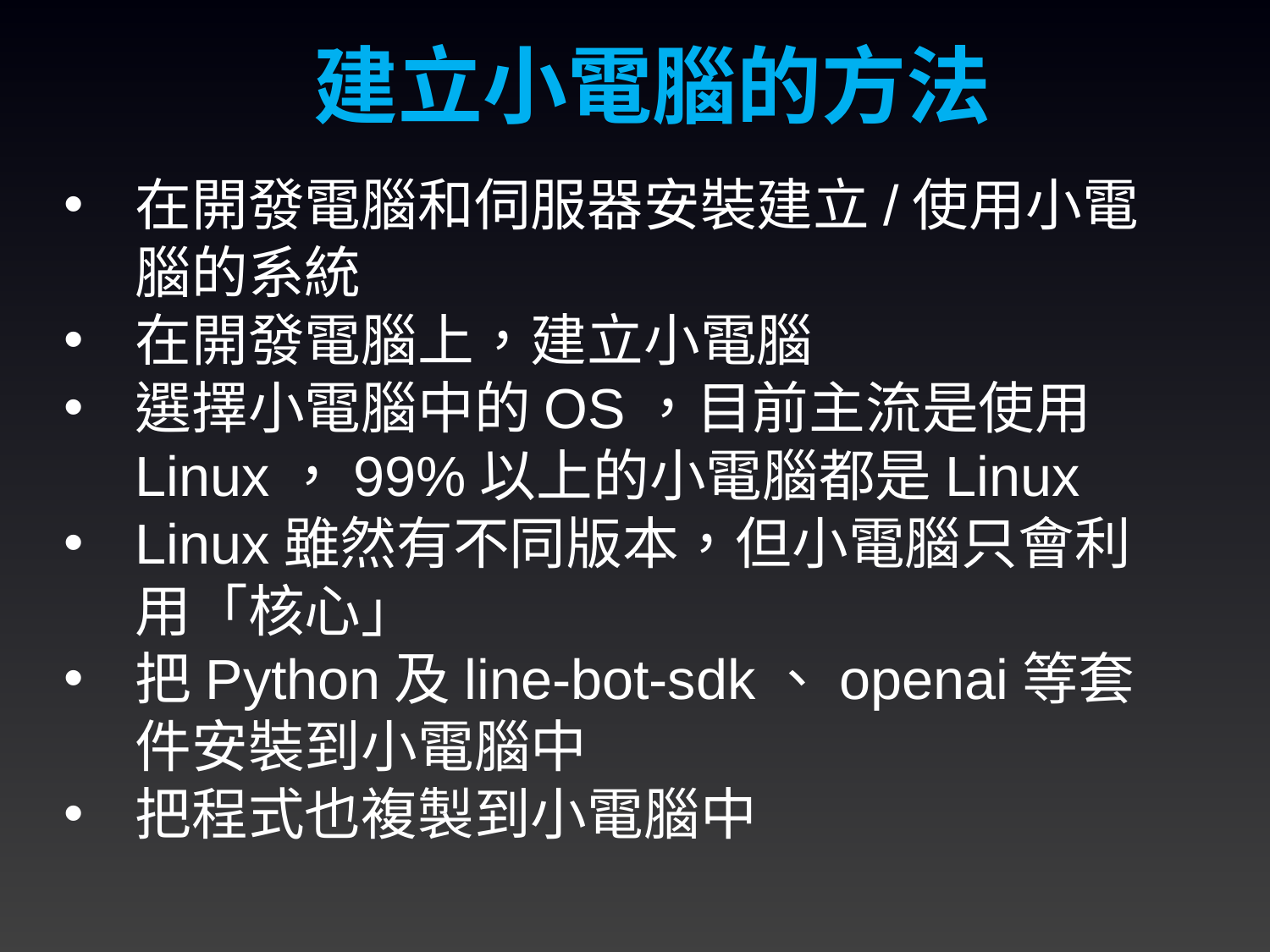

建立小電腦的方法
在開發電腦和伺服器安裝建立/使用小電腦的系統
在開發電腦上，建立小電腦
選擇小電腦中的OS，目前主流是使用Linux，99%以上的小電腦都是Linux
Linux雖然有不同版本，但小電腦只會利用「核心」
把Python及line-bot-sdk、openai等套件安裝到小電腦中
把程式也複製到小電腦中